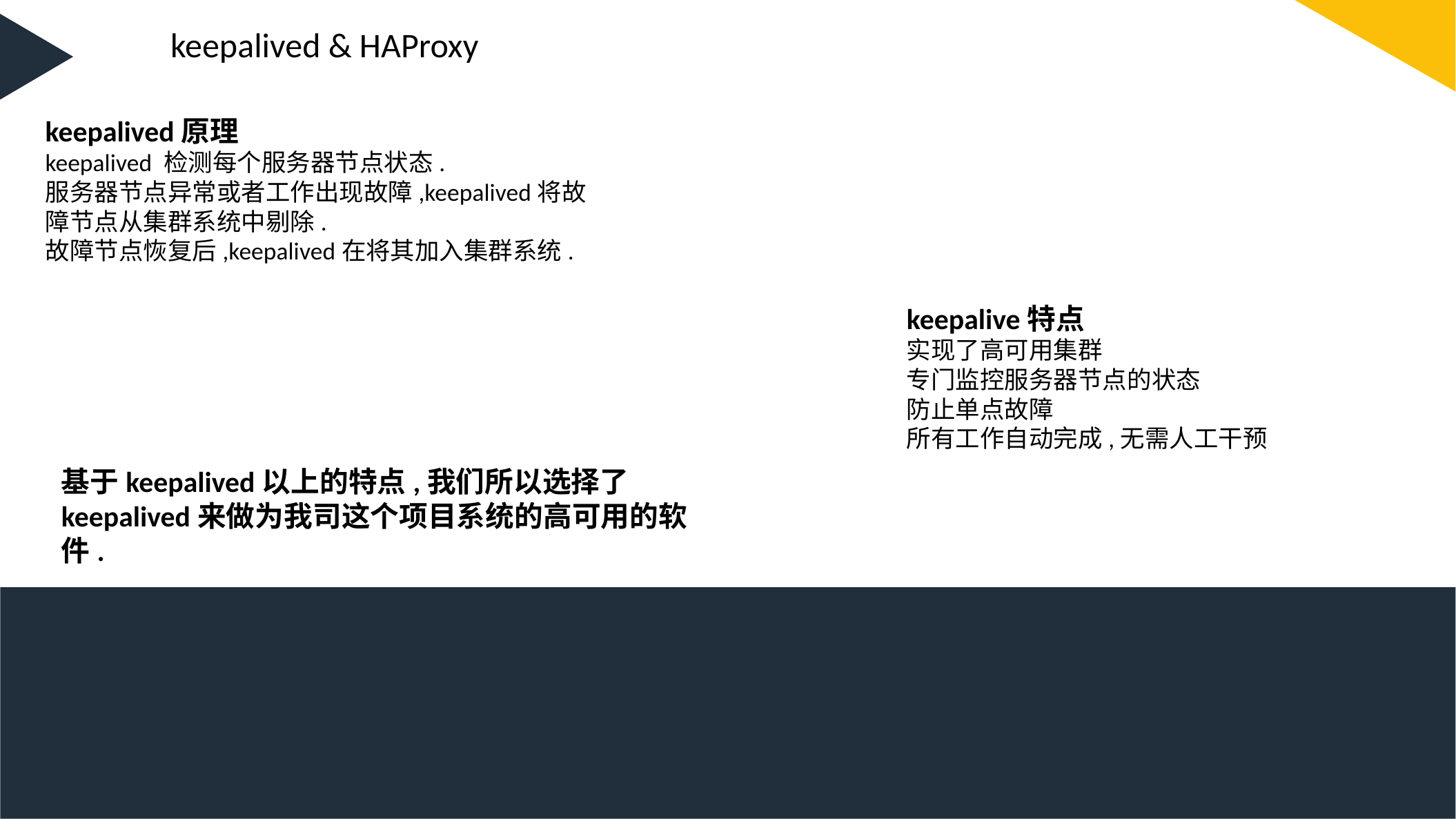

keepalived & HAProxy
keepalived原理
keepalived 检测每个服务器节点状态.
服务器节点异常或者工作出现故障,keepalived将故障节点从集群系统中剔除.
故障节点恢复后,keepalived在将其加入集群系统.

	keepalive特点
	实现了高可用集群
	专门监控服务器节点的状态
	防止单点故障
	所有工作自动完成,无需人工干预
基于keepalived以上的特点,我们所以选择了keepalived来做为我司这个项目系统的高可用的软件.